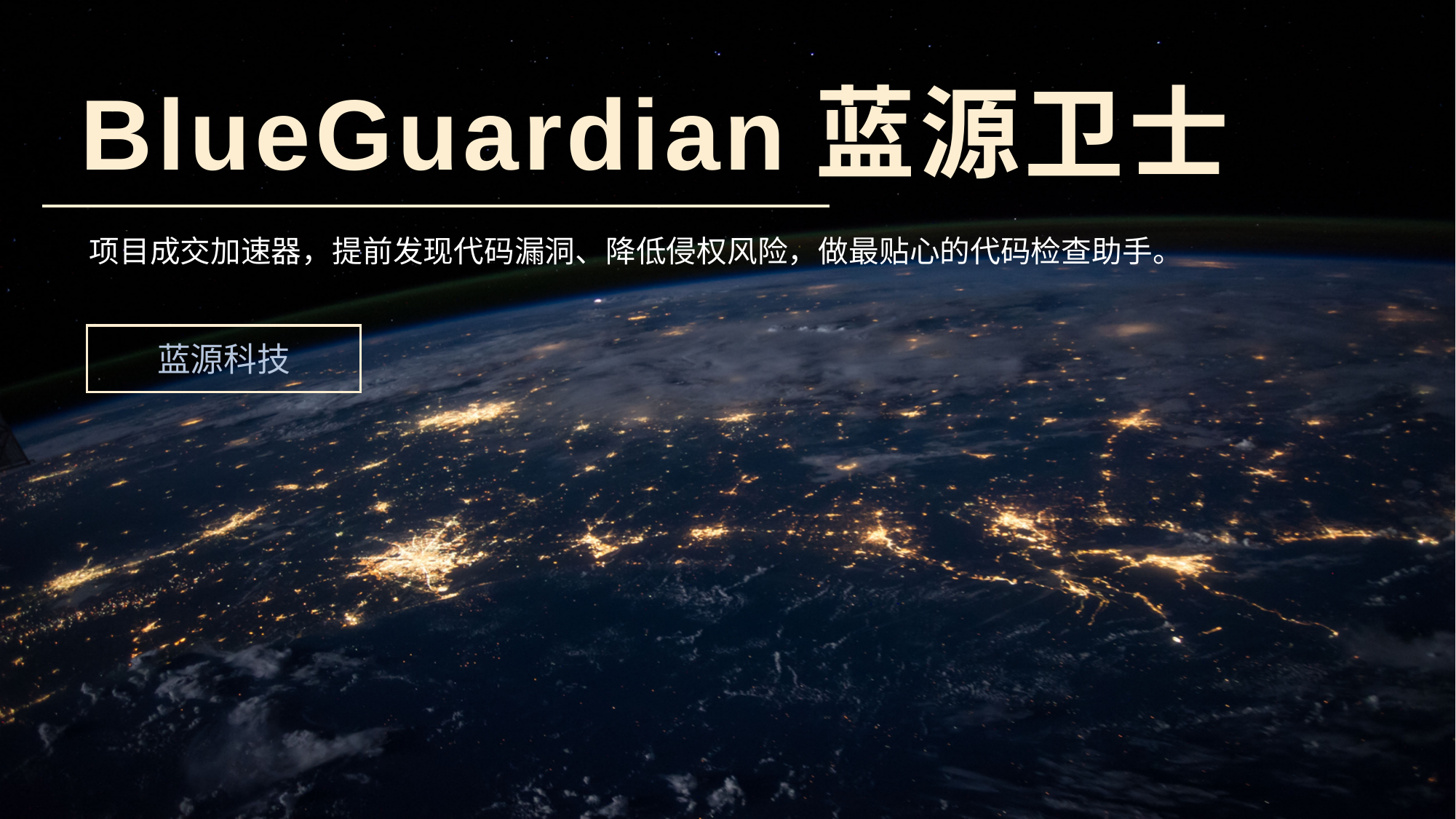

BlueGuardian蓝源卫士
项目成交加速器，提前发现代码漏洞、降低侵权风险，做最贴心的代码检查助手。

蓝源科技